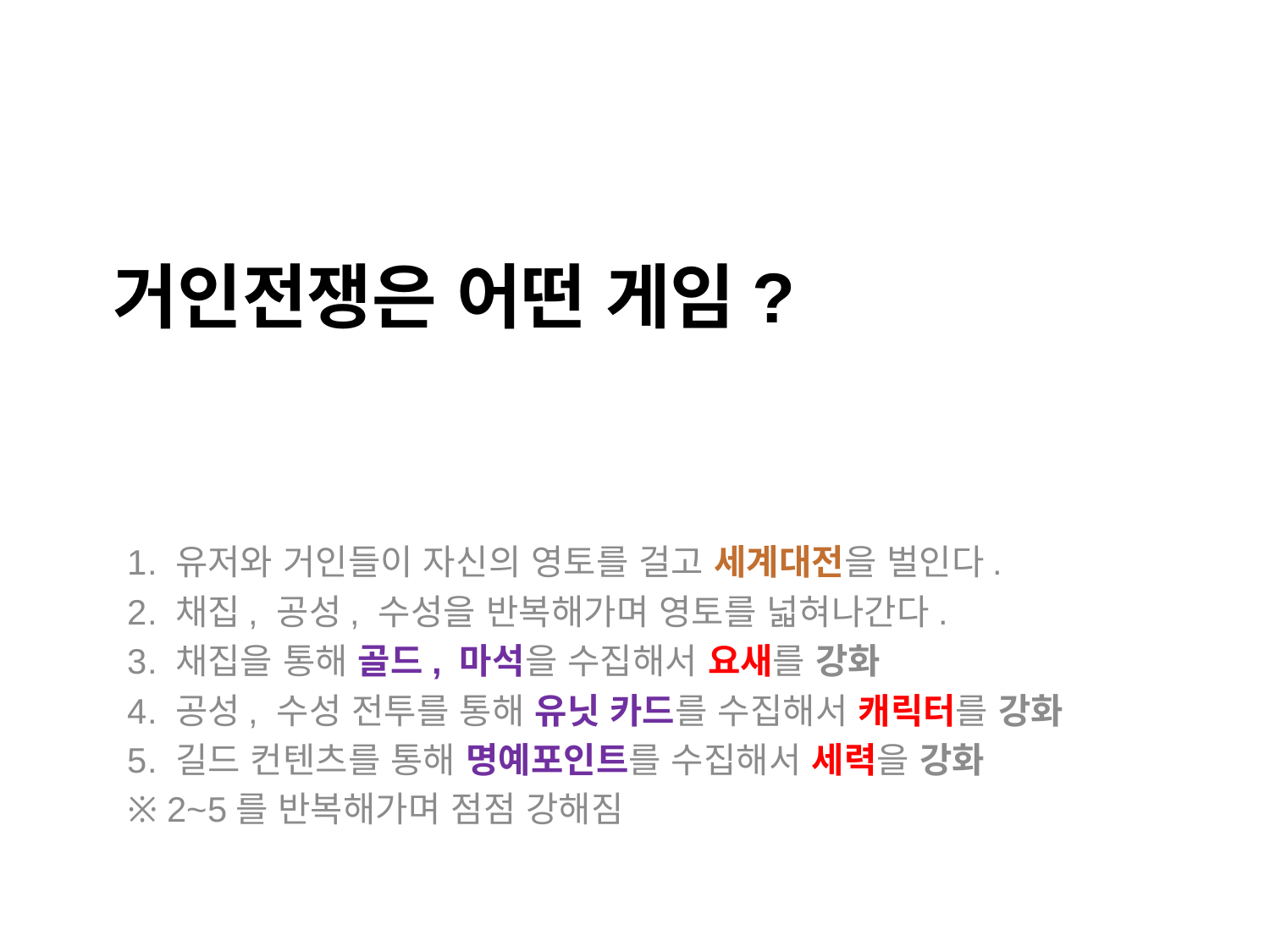

# 거인전쟁은 어떤 게임?
1. 유저와 거인들이 자신의 영토를 걸고 세계대전을 벌인다.
2. 채집, 공성, 수성을 반복해가며 영토를 넓혀나간다.
3. 채집을 통해 골드, 마석을 수집해서 요새를 강화
4. 공성, 수성 전투를 통해 유닛 카드를 수집해서 캐릭터를 강화
5. 길드 컨텐츠를 통해 명예포인트를 수집해서 세력을 강화
※ 2~5를 반복해가며 점점 강해짐